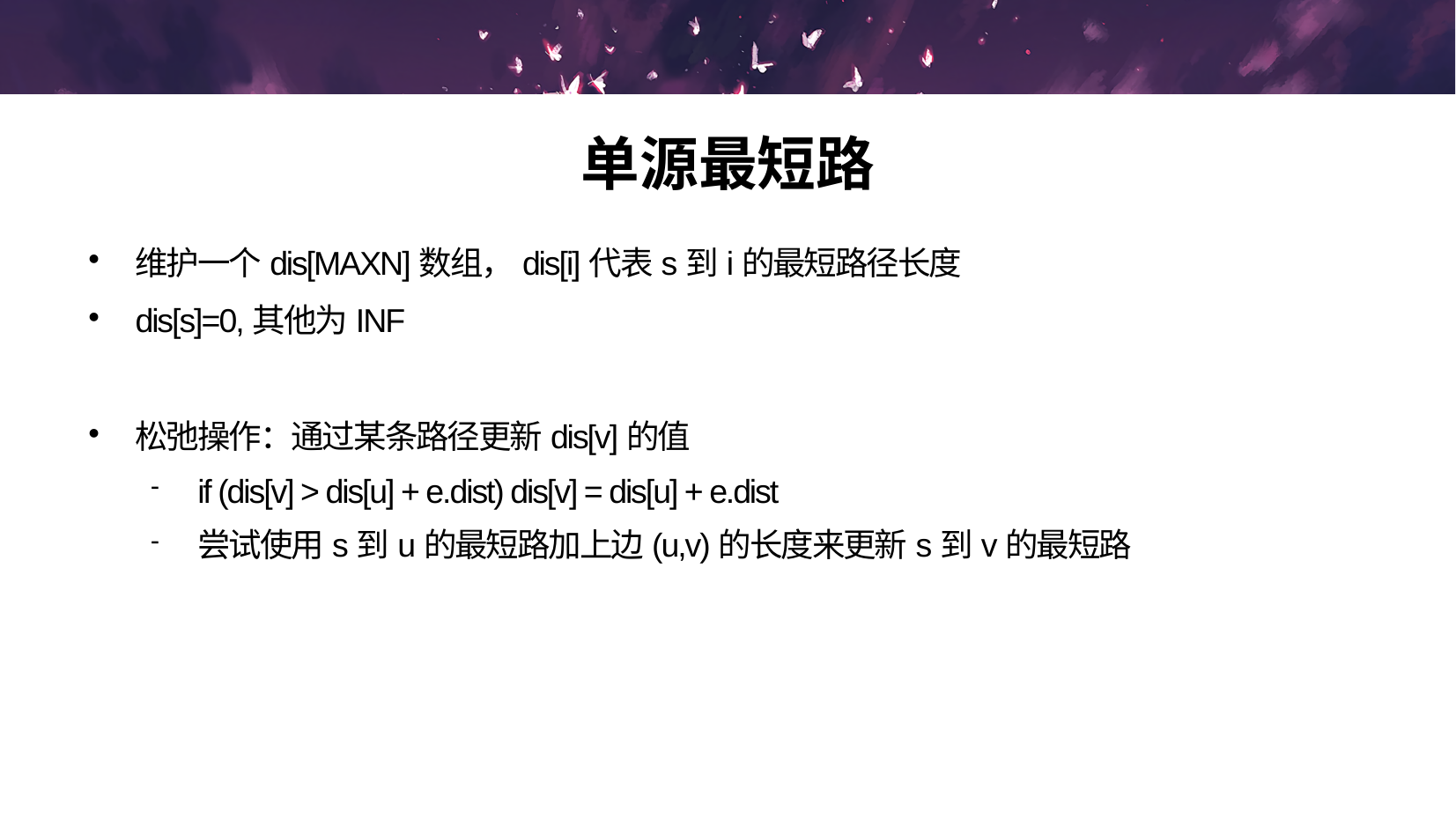

单源最短路
维护一个dis[MAXN]数组，dis[i]代表s到i的最短路径长度
dis[s]=0,其他为INF

松弛操作：通过某条路径更新dis[v]的值
if (dis[v] > dis[u] + e.dist) dis[v] = dis[u] + e.dist
尝试使用s到u的最短路加上边(u,v)的长度来更新s到v的最短路